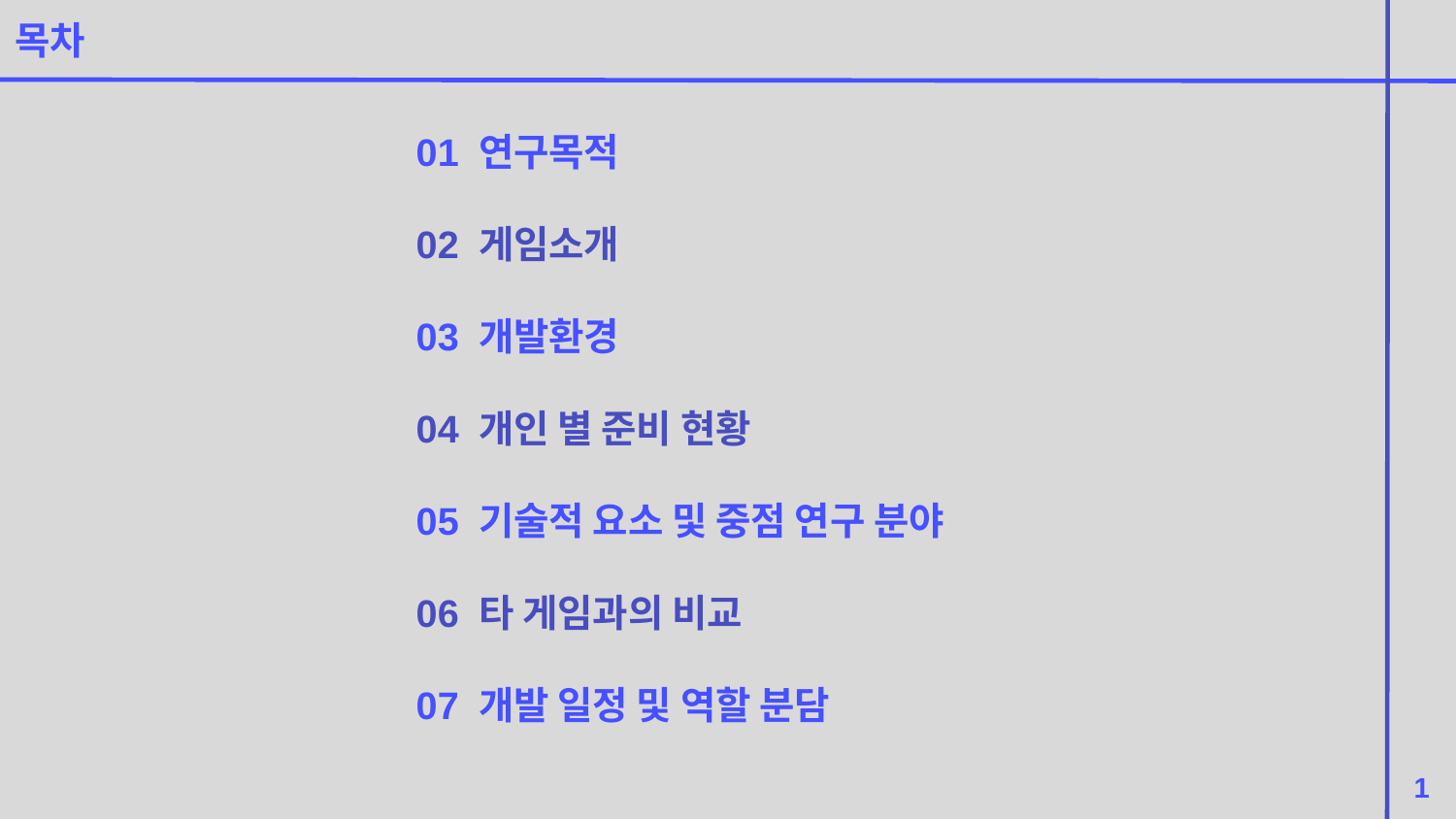

목차
01 연구목적

02 게임소개

03 개발환경

04 개인 별 준비 현황

05 기술적 요소 및 중점 연구 분야

06 타 게임과의 비교

07 개발 일정 및 역할 분담
1